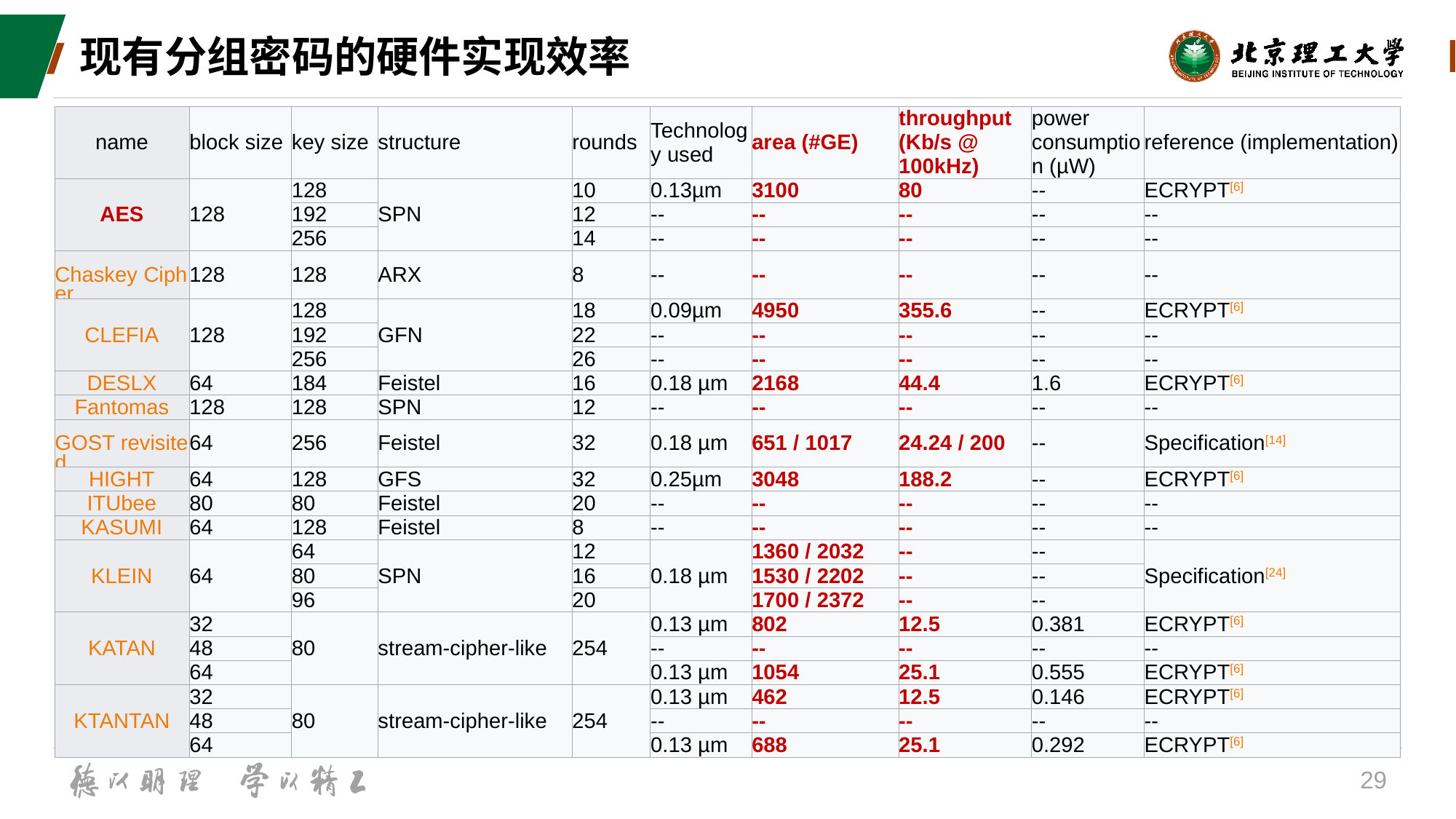

# 现有分组密码的硬件实现效率
| name | block size | key size | structure | rounds | Technology used | area (#GE) | throughput (Kb/s @ 100kHz) | power consumption (µW) | reference (implementation) |
| --- | --- | --- | --- | --- | --- | --- | --- | --- | --- |
| AES | 128 | 128 | SPN | 10 | 0.13µm | 3100 | 80 | -- | ECRYPT[6] |
|  |  | 192 |  | 12 | -- | -- | -- | -- | -- |
|  |  | 256 |  | 14 | -- | -- | -- | -- | -- |
| Chaskey Cipher | 128 | 128 | ARX | 8 | -- | -- | -- | -- | -- |
| CLEFIA | 128 | 128 | GFN | 18 | 0.09µm | 4950 | 355.6 | -- | ECRYPT[6] |
|  |  | 192 |  | 22 | -- | -- | -- | -- | -- |
|  |  | 256 |  | 26 | -- | -- | -- | -- | -- |
| DESLX | 64 | 184 | Feistel | 16 | 0.18 µm | 2168 | 44.4 | 1.6 | ECRYPT[6] |
| Fantomas | 128 | 128 | SPN | 12 | -- | -- | -- | -- | -- |
| GOST revisited | 64 | 256 | Feistel | 32 | 0.18 µm | 651 / 1017 | 24.24 / 200 | -- | Specification[14] |
| HIGHT | 64 | 128 | GFS | 32 | 0.25µm | 3048 | 188.2 | -- | ECRYPT[6] |
| ITUbee | 80 | 80 | Feistel | 20 | -- | -- | -- | -- | -- |
| KASUMI | 64 | 128 | Feistel | 8 | -- | -- | -- | -- | -- |
| KLEIN | 64 | 64 | SPN | 12 | 0.18 µm | 1360 / 2032 | -- | -- | Specification[24] |
|  |  | 80 |  | 16 |  | 1530 / 2202 | -- | -- |  |
|  |  | 96 |  | 20 |  | 1700 / 2372 | -- | -- |  |
| KATAN | 32 | 80 | stream-cipher-like | 254 | 0.13 µm | 802 | 12.5 | 0.381 | ECRYPT[6] |
|  | 48 |  |  |  | -- | -- | -- | -- | -- |
|  | 64 |  |  |  | 0.13 µm | 1054 | 25.1 | 0.555 | ECRYPT[6] |
| KTANTAN | 32 | 80 | stream-cipher-like | 254 | 0.13 µm | 462 | 12.5 | 0.146 | ECRYPT[6] |
|  | 48 |  |  |  | -- | -- | -- | -- | -- |
|  | 64 |  |  |  | 0.13 µm | 688 | 25.1 | 0.292 | ECRYPT[6] |